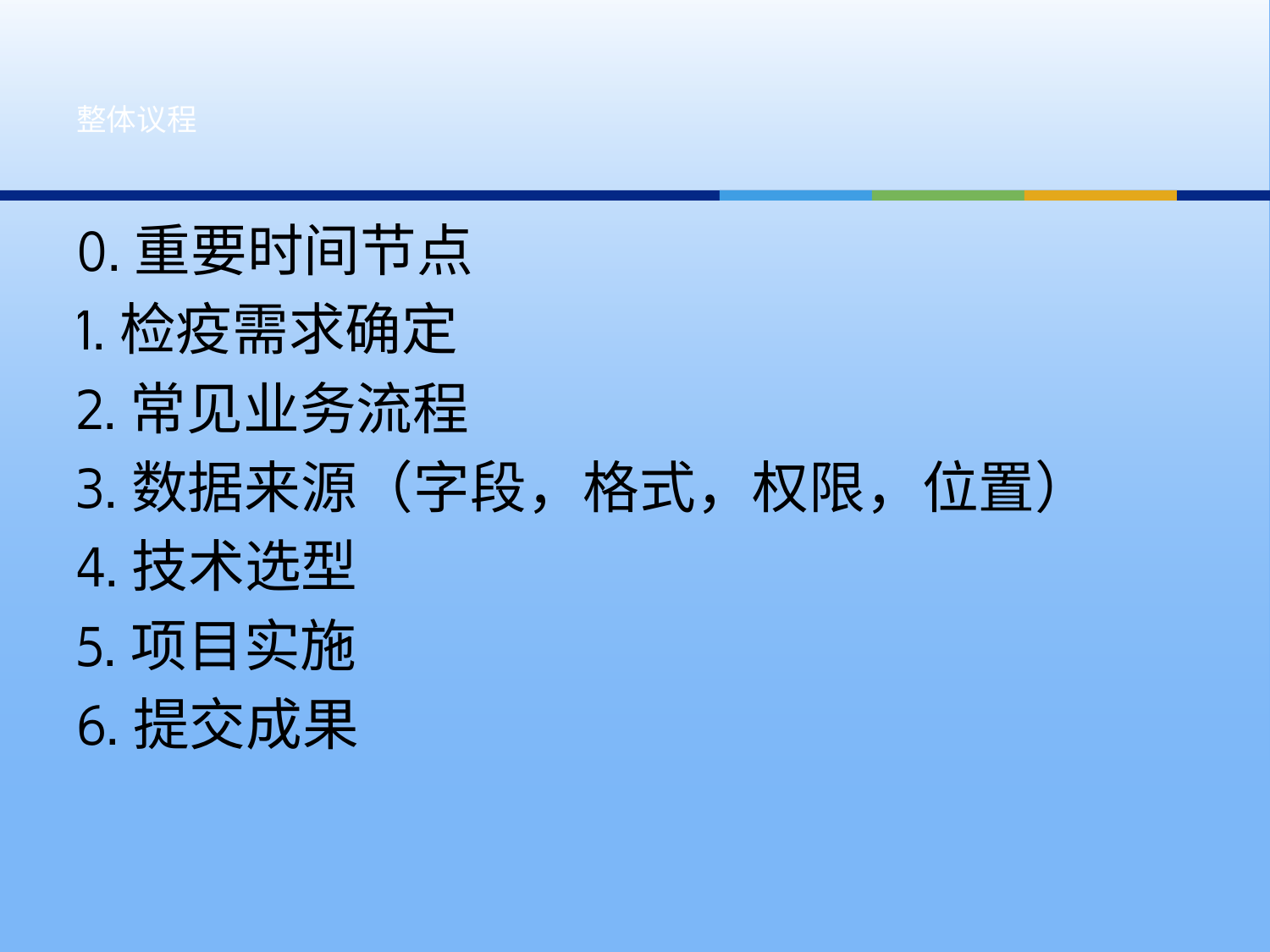

# 整体议程
0.重要时间节点
1.检疫需求确定
2.常见业务流程
3.数据来源（字段，格式，权限，位置）
4.技术选型
5.项目实施
6.提交成果